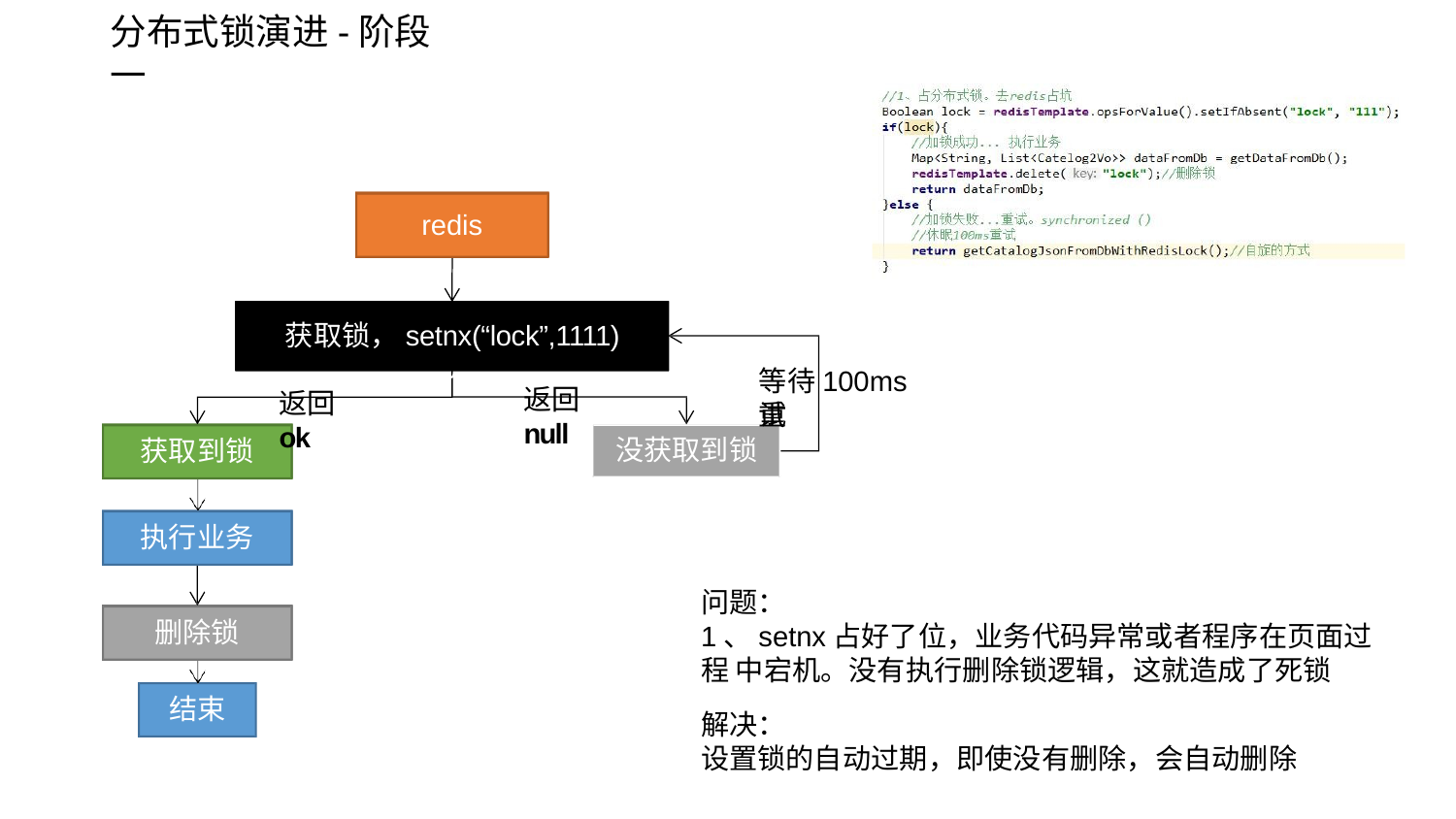

# 分布式锁演进-阶段一

redis
redis
redis

获取锁，setnx(“lock”,1111)
获取锁，setnx(“lock”,1111)
获取锁，setnx(“lock”,1111)

等待100ms重
返回
null
返回ok
试

获取到锁
没获取到锁
获取到锁

执行业务
执行业务
问题：
1、setnx占好了位，业务代码异常或者程序在页面过程 中宕机。没有执行删除锁逻辑，这就造成了死锁

解决：
设置锁的自动过期，即使没有删除，会自动删除

删除锁
删除锁

结束